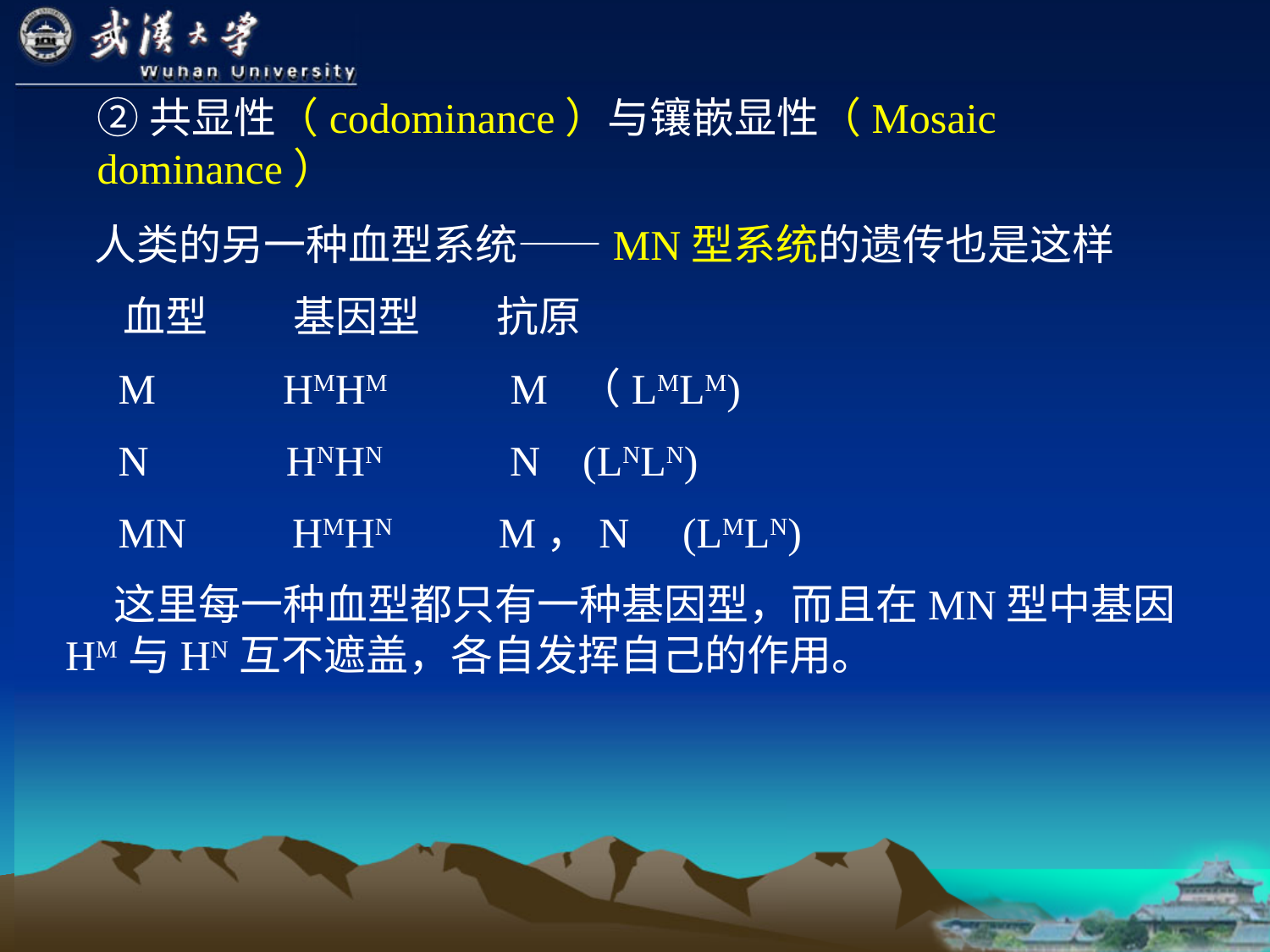

②共显性（codominance）与镶嵌显性（Mosaic dominance）
  人类的另一种血型系统——MN型系统的遗传也是这样
     血型         基因型        抗原
     M            HMHM            M  （LMLM)
     N             HNHN            N    (LNLN)
     MN          HMHN          M，N     (LMLN)
    这里每一种血型都只有一种基因型，而且在MN型中基因HM与HN互不遮盖，各自发挥自己的作用。